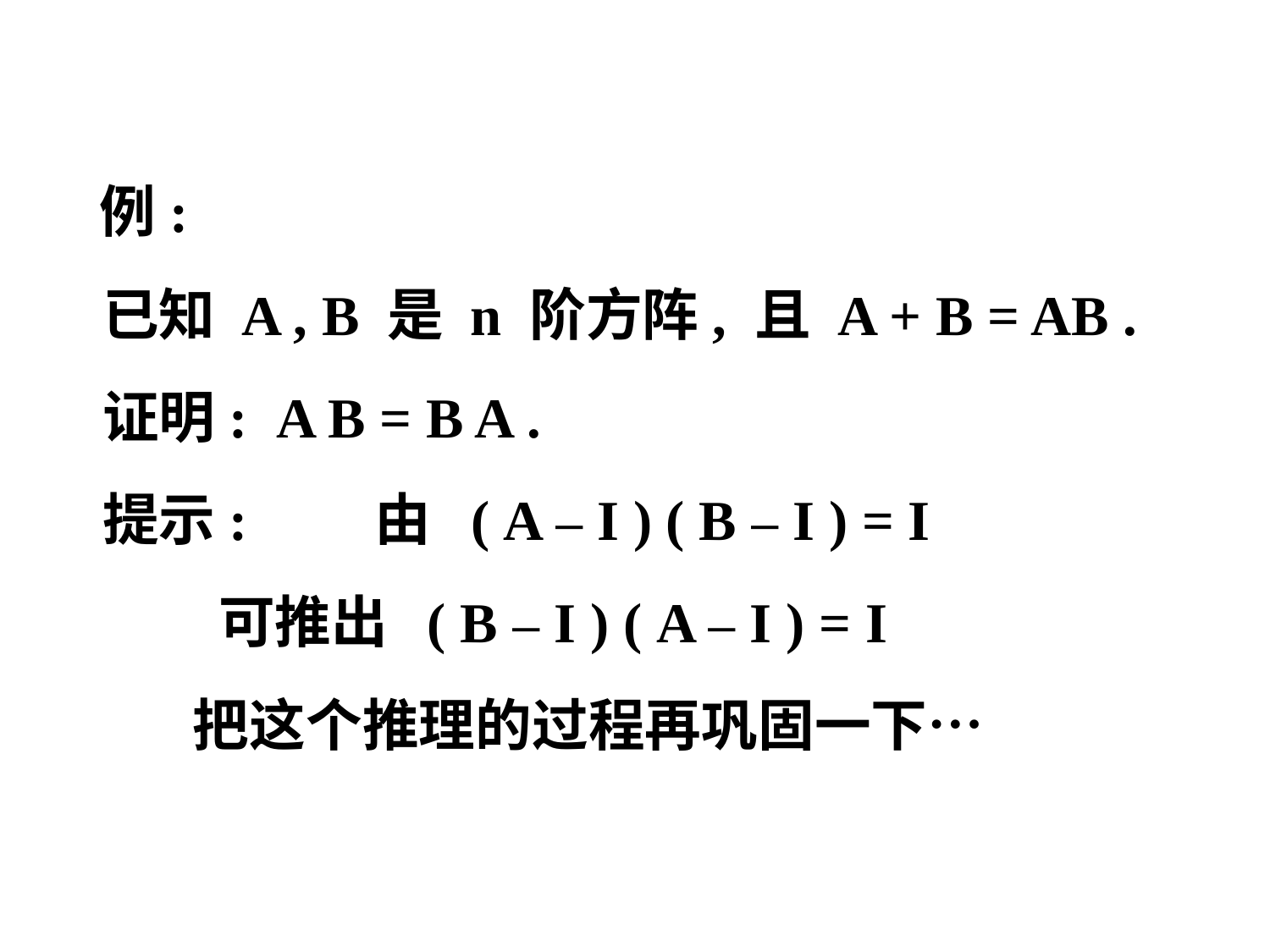

例:
 已知 A , B 是 n 阶方阵, 且 A + B = AB .
 证明:  A B = B A .
 提示:        由  ( A – I ) ( B – I ) = I
          可推出  ( B – I ) ( A – I ) = I
        把这个推理的过程再巩固一下…